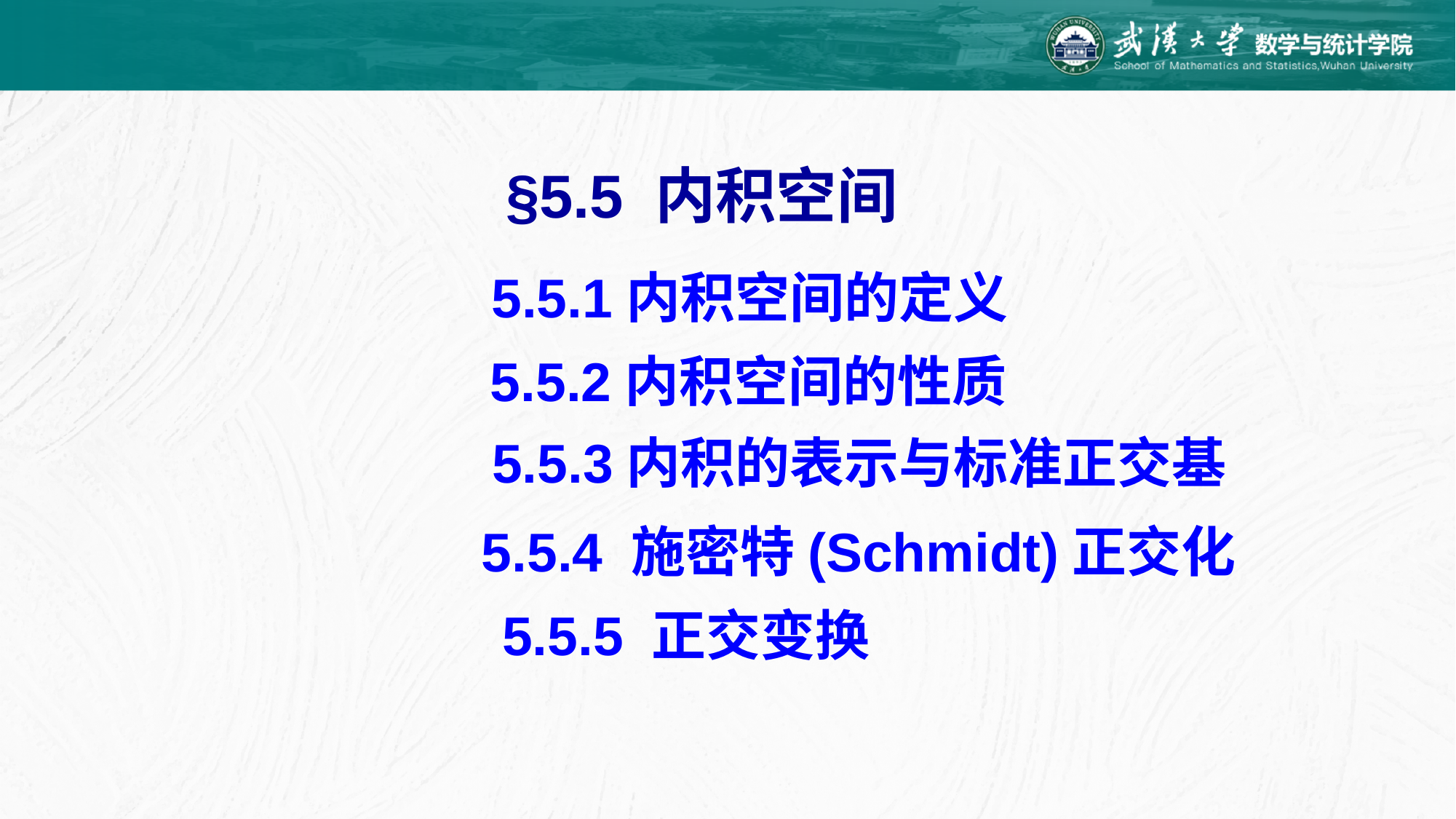

§5.5 内积空间
5.5.1内积空间的定义
5.5.2内积空间的性质
5.5.3内积的表示与标准正交基
5.5.4 施密特(Schmidt)正交化
5.5.5 正交变换